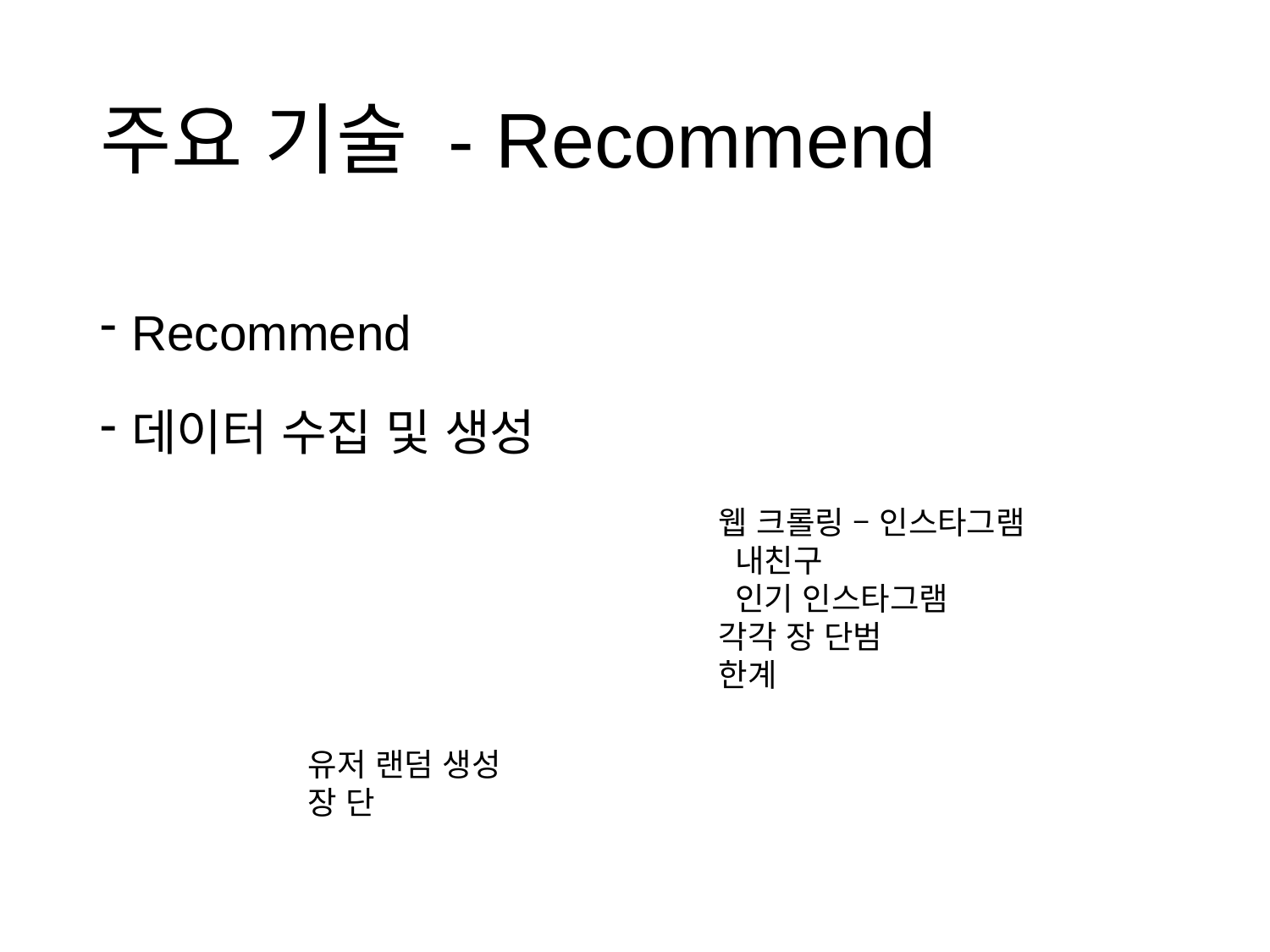

# 주요 기술 - Recommend
Recommend
데이터 수집 및 생성
웹 크롤링 – 인스타그램
 내친구
 인기 인스타그램
각각 장 단범
한계
유저 랜덤 생성
장 단